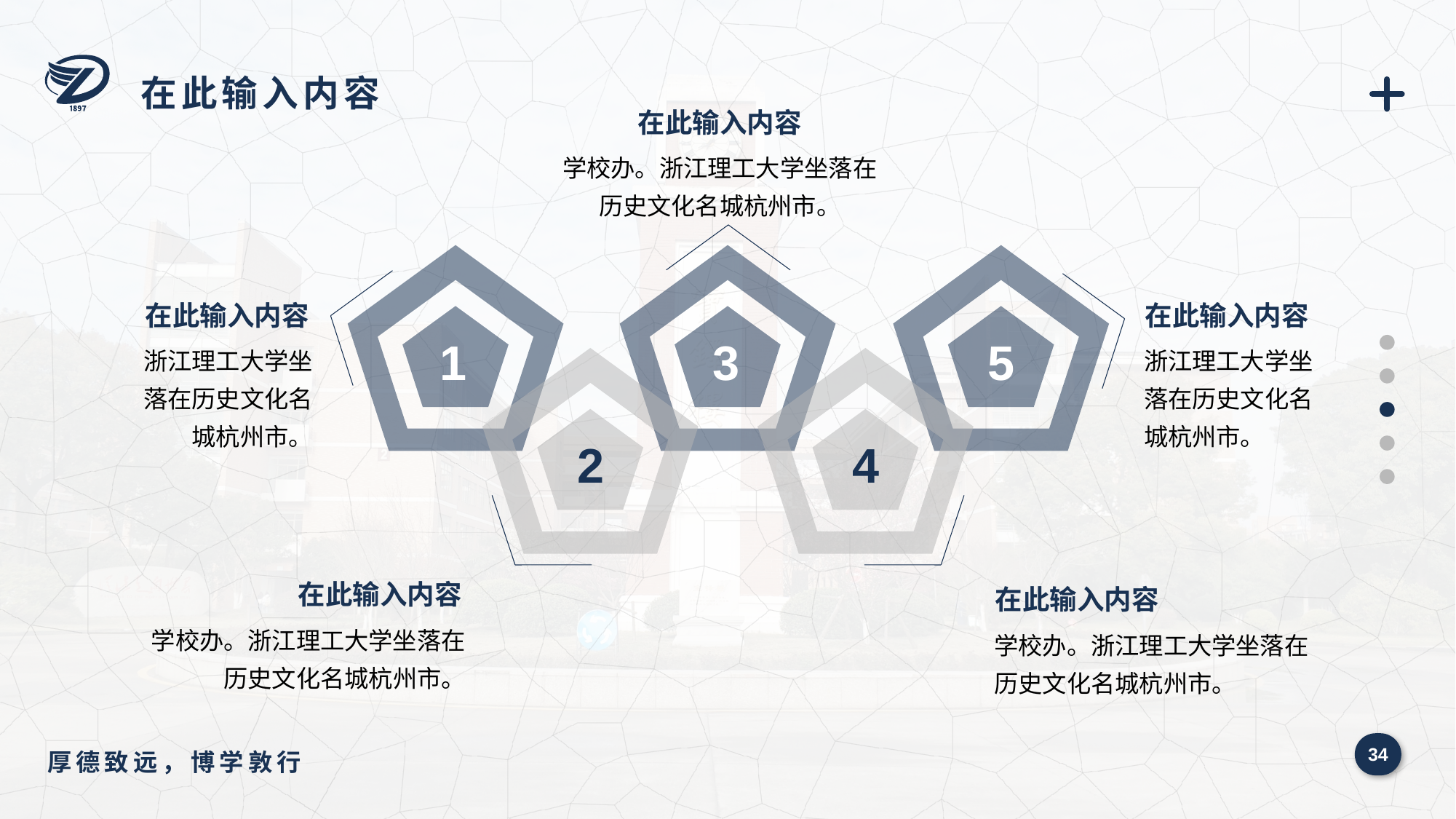

在此输入内容
在此输入内容
学校办。浙江理工大学坐落在历史文化名城杭州市。

在此输入内容
浙江理工大学坐落在历史文化名城杭州市。
在此输入内容
浙江理工大学坐落在历史文化名城杭州市。

1
3
5

2
4
在此输入内容
学校办。浙江理工大学坐落在历史文化名城杭州市。
在此输入内容
学校办。浙江理工大学坐落在历史文化名城杭州市。
34